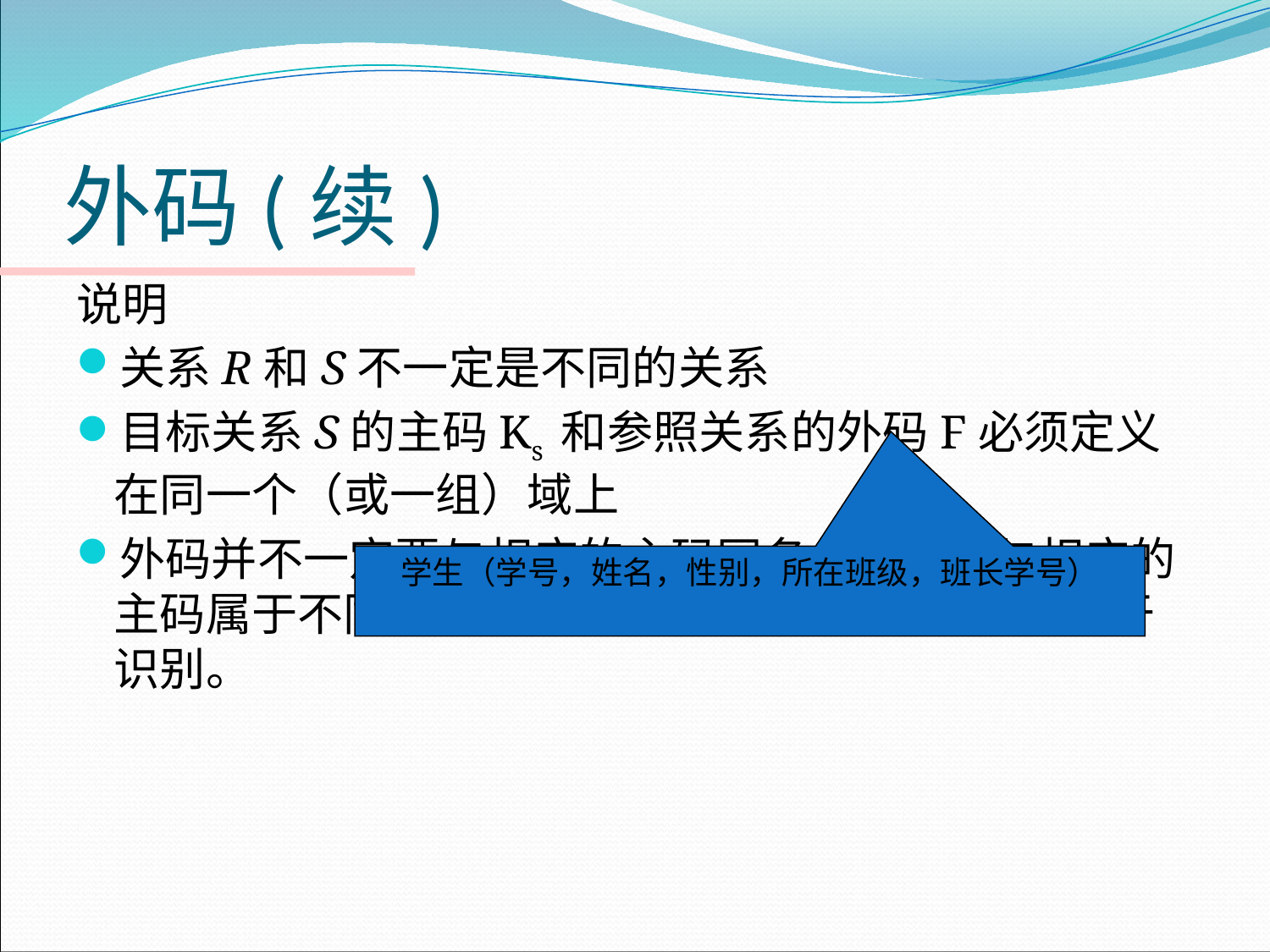

# 外码(续)
说明
关系R和S不一定是不同的关系
目标关系S的主码Ks 和参照关系的外码F必须定义在同一个（或一组）域上
外码并不一定要与相应的主码同名。当外码与相应的主码属于不同关系时，往往   取相同的名字，以便于识别。
学生（学号，姓名，性别，所在班级，班长学号）

143